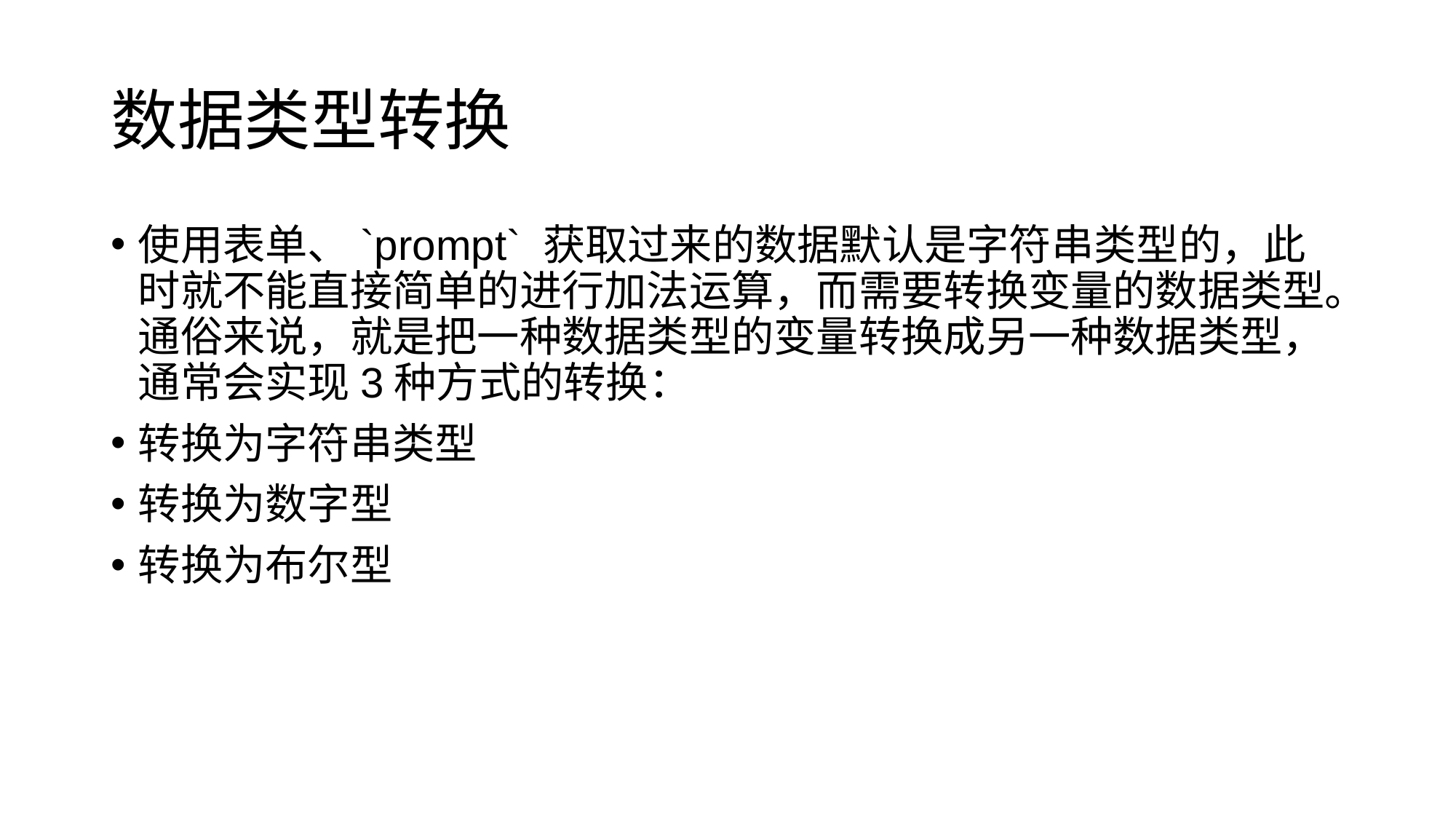

# 数据类型转换
使用表单、`prompt` 获取过来的数据默认是字符串类型的，此时就不能直接简单的进行加法运算，而需要转换变量的数据类型。通俗来说，就是把一种数据类型的变量转换成另一种数据类型，通常会实现3种方式的转换：
转换为字符串类型
转换为数字型
转换为布尔型